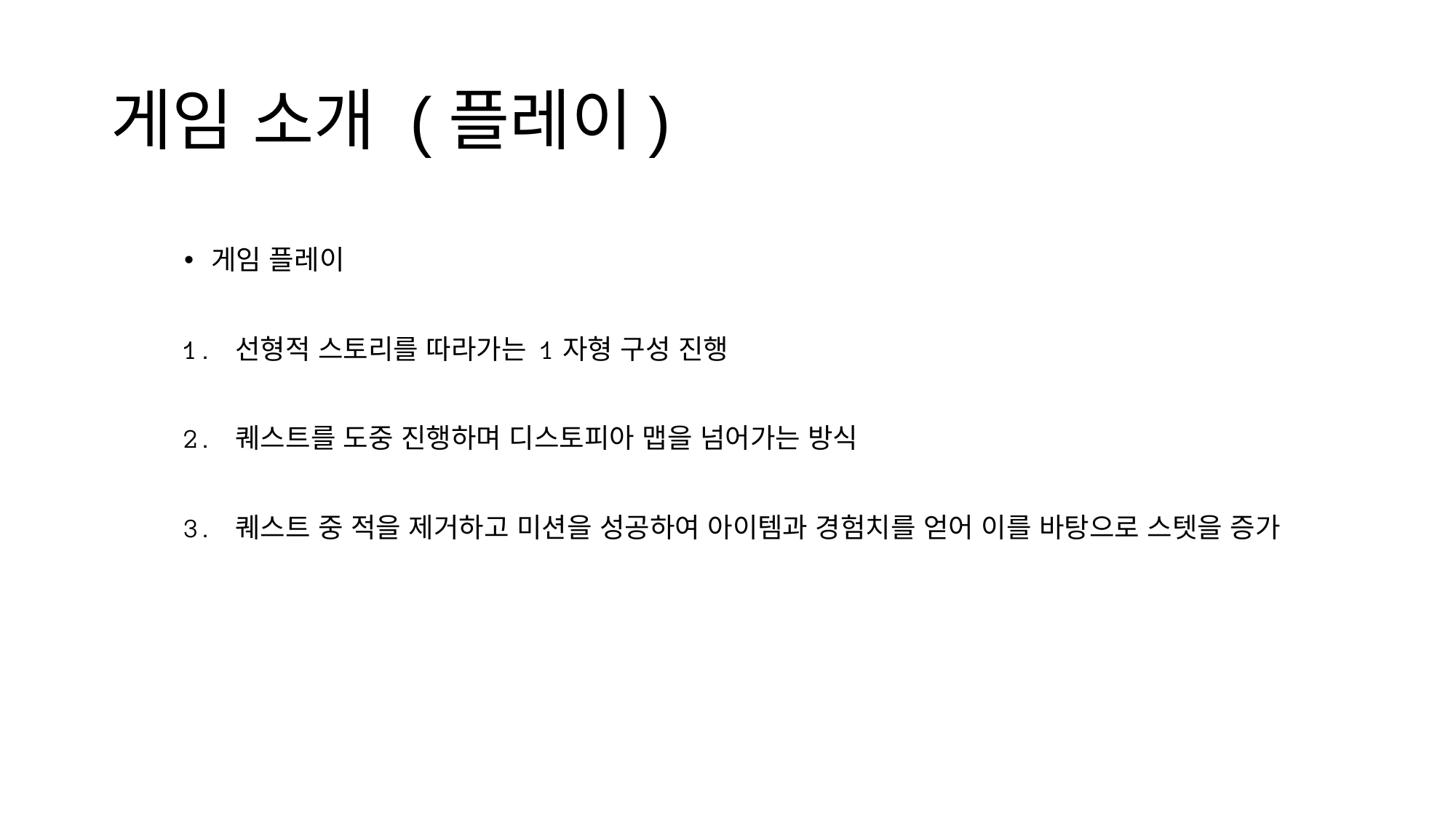

# 게임 소개 (플레이)
게임 플레이

1. 선형적 스토리를 따라가는 1자형 구성 진행

2. 퀘스트를 도중 진행하며 디스토피아 맵을 넘어가는 방식

3. 퀘스트 중 적을 제거하고 미션을 성공하여 아이템과 경험치를 얻어 이를 바탕으로 스텟을 증가